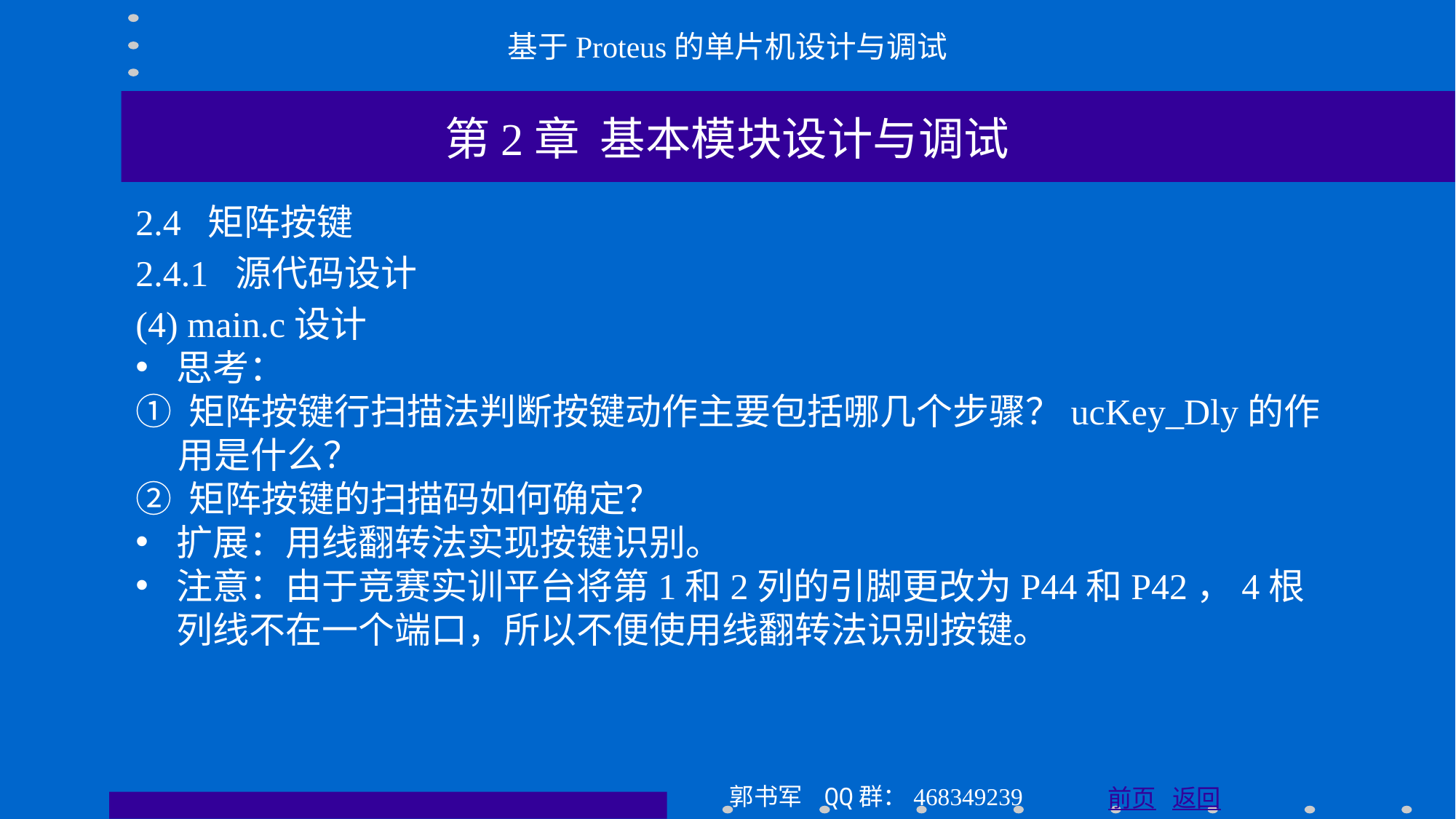

基于Proteus的单片机设计与调试
第2章  基本模块设计与调试
2.4  矩阵按键
2.4.1  源代码设计
(4) main.c设计
思考：
① 矩阵按键行扫描法判断按键动作主要包括哪几个步骤？ucKey_Dly的作用是什么？
② 矩阵按键的扫描码如何确定？
扩展：用线翻转法实现按键识别。
注意：由于竞赛实训平台将第1和2列的引脚更改为P44和P42，4根列线不在一个端口，所以不便使用线翻转法识别按键。

郭书军   QQ群：468349239
前页   返回